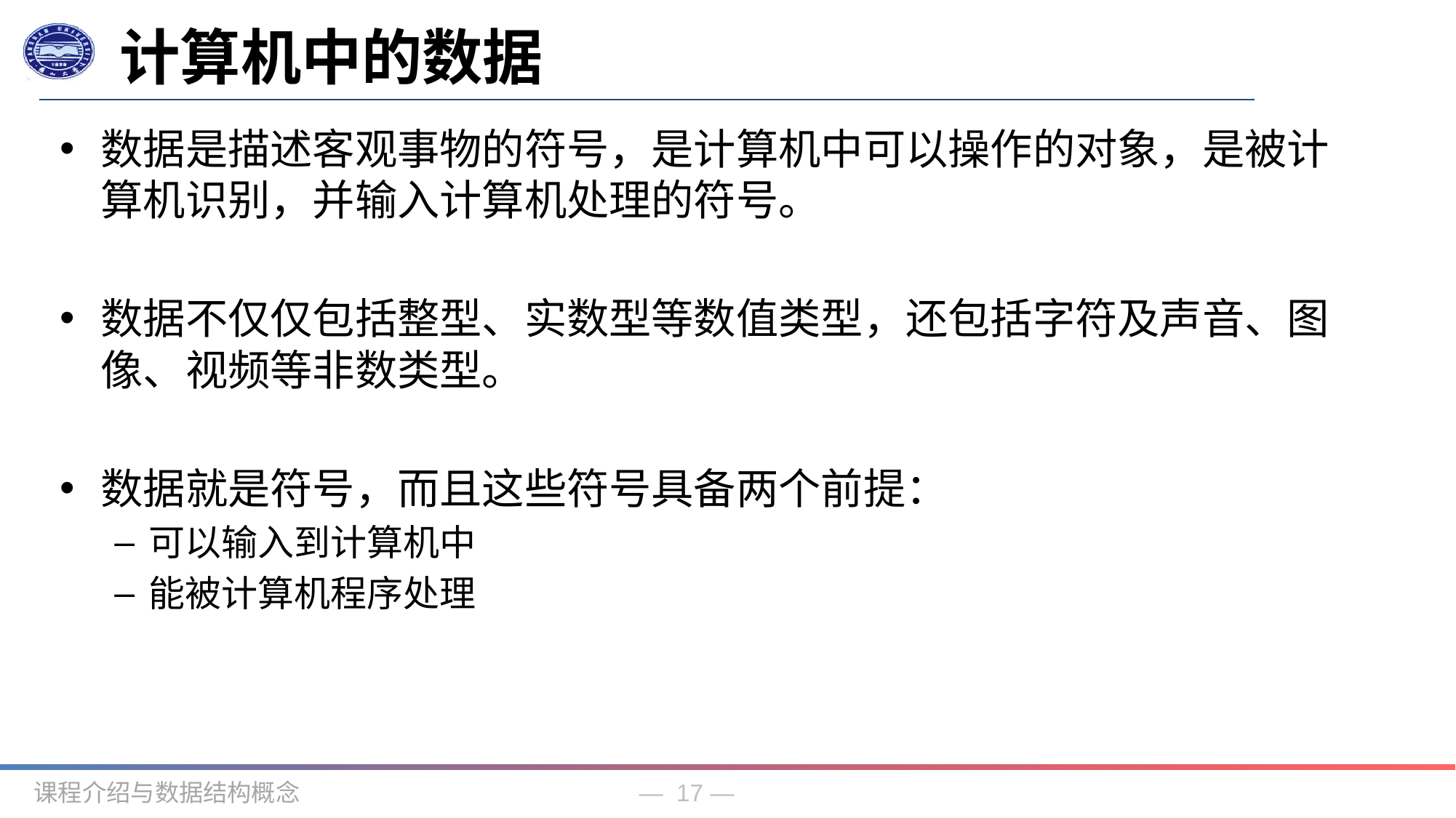

计算机中的数据
数据是描述客观事物的符号，是计算机中可以操作的对象，是被计算机识别，并输入计算机处理的符号。

数据不仅仅包括整型、实数型等数值类型，还包括字符及声音、图像、视频等非数类型。

数据就是符号，而且这些符号具备两个前提：
可以输入到计算机中
能被计算机程序处理